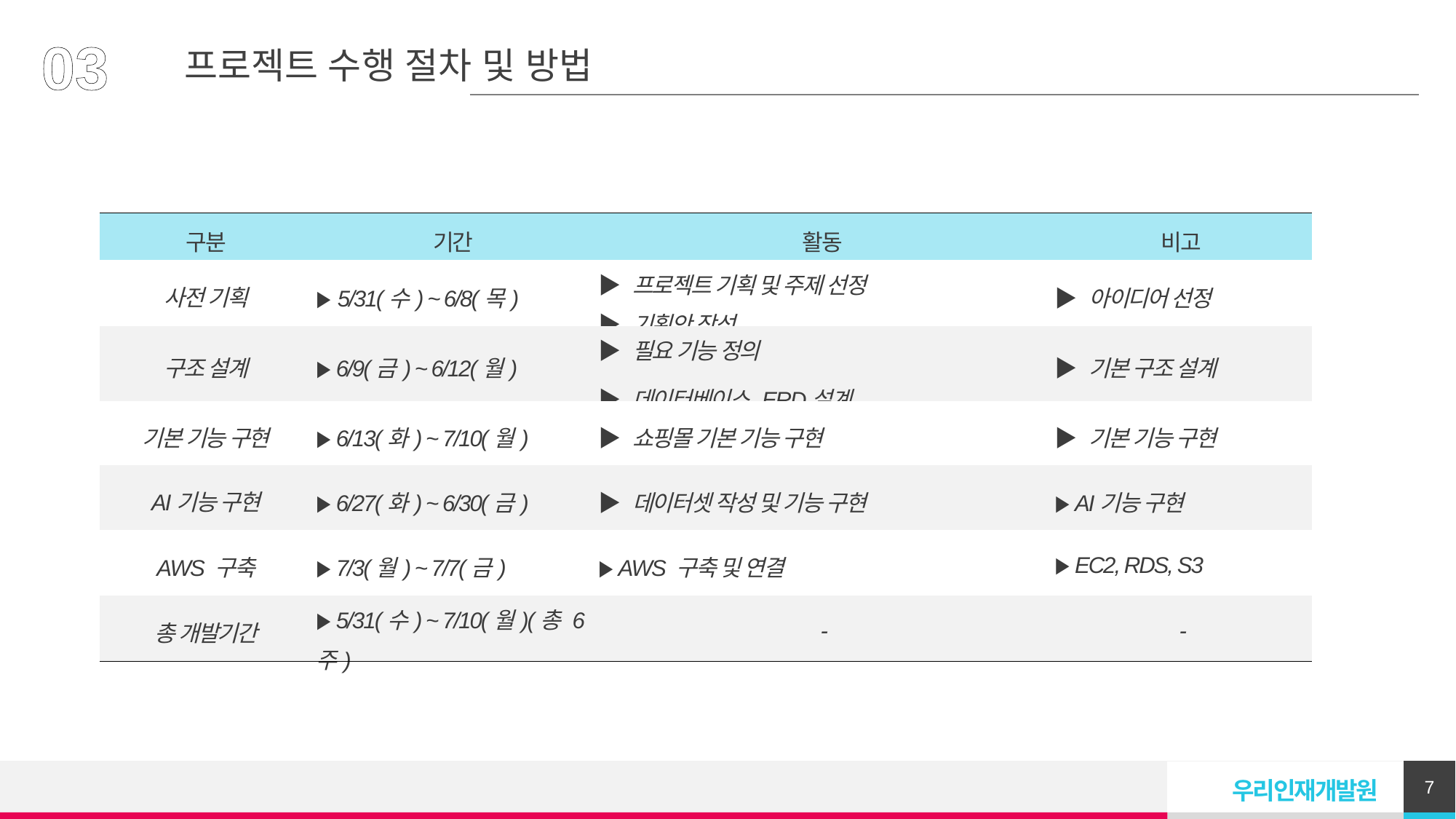

03
프로젝트 수행 절차 및 방법
| 구분 | 기간 | 활동 | 비고 |
| --- | --- | --- | --- |
| 사전 기획 | ▶ 5/31(수) ~ 6/8(목) | ▶ 프로젝트 기획 및 주제 선정 ▶ 기획안 작성 | ▶ 아이디어 선정 |
| 구조 설계 | ▶ 6/9(금) ~ 6/12(월) | ▶ 필요 기능 정의 ▶ 데이터베이스 ERD설계 | ▶ 기본 구조 설계 |
| 기본 기능 구현 | ▶ 6/13(화) ~ 7/10(월) | ▶ 쇼핑몰 기본 기능 구현 | ▶ 기본 기능 구현 |
| AI기능 구현 | ▶ 6/27(화) ~ 6/30(금) | ▶ 데이터셋 작성 및 기능 구현 | ▶ AI기능 구현 |
| AWS 구축 | ▶ 7/3(월) ~ 7/7(금) | ▶ AWS 구축 및 연결 | ▶ EC2, RDS, S3 |
| 총 개발기간 | ▶ 5/31(수) ~ 7/10(월)(총 6주) | - | - |
7